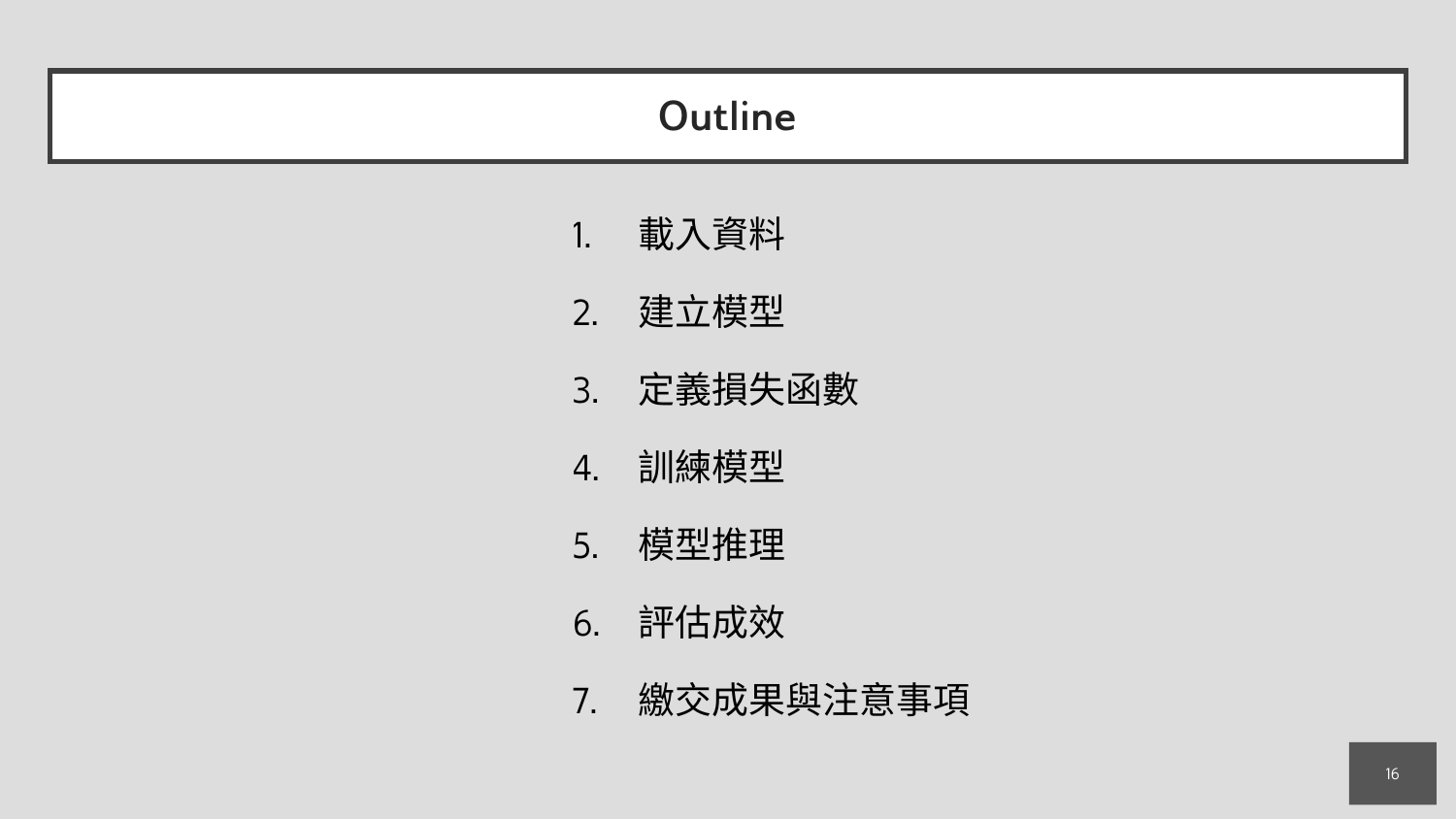

# Outline
載入資料
建立模型
定義損失函數
訓練模型
模型推理
評估成效
繳交成果與注意事項
16